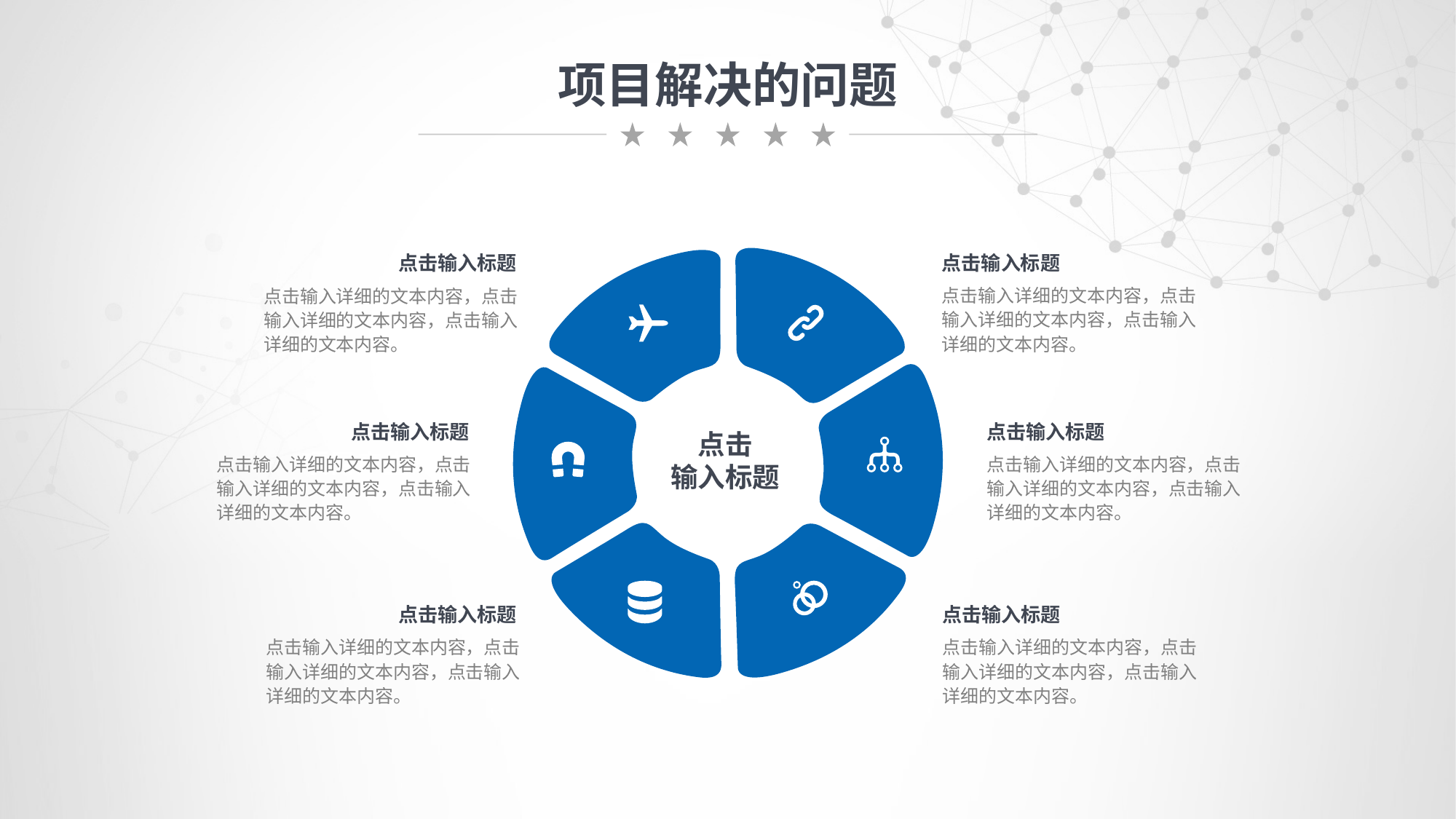

项目解决的问题

点击输入标题
点击输入详细的文本内容，点击输入详细的文本内容，点击输入详细的文本内容。
点击输入标题
点击输入详细的文本内容，点击输入详细的文本内容，点击输入详细的文本内容。
点击输入标题
点击输入详细的文本内容，点击输入详细的文本内容，点击输入详细的文本内容。
点击输入标题
点击输入详细的文本内容，点击输入详细的文本内容，点击输入详细的文本内容。
点击输入标题
点击输入详细的文本内容，点击输入详细的文本内容，点击输入详细的文本内容。
点击输入标题
点击输入详细的文本内容，点击输入详细的文本内容，点击输入详细的文本内容。

点击
输入标题
项目产生的背景